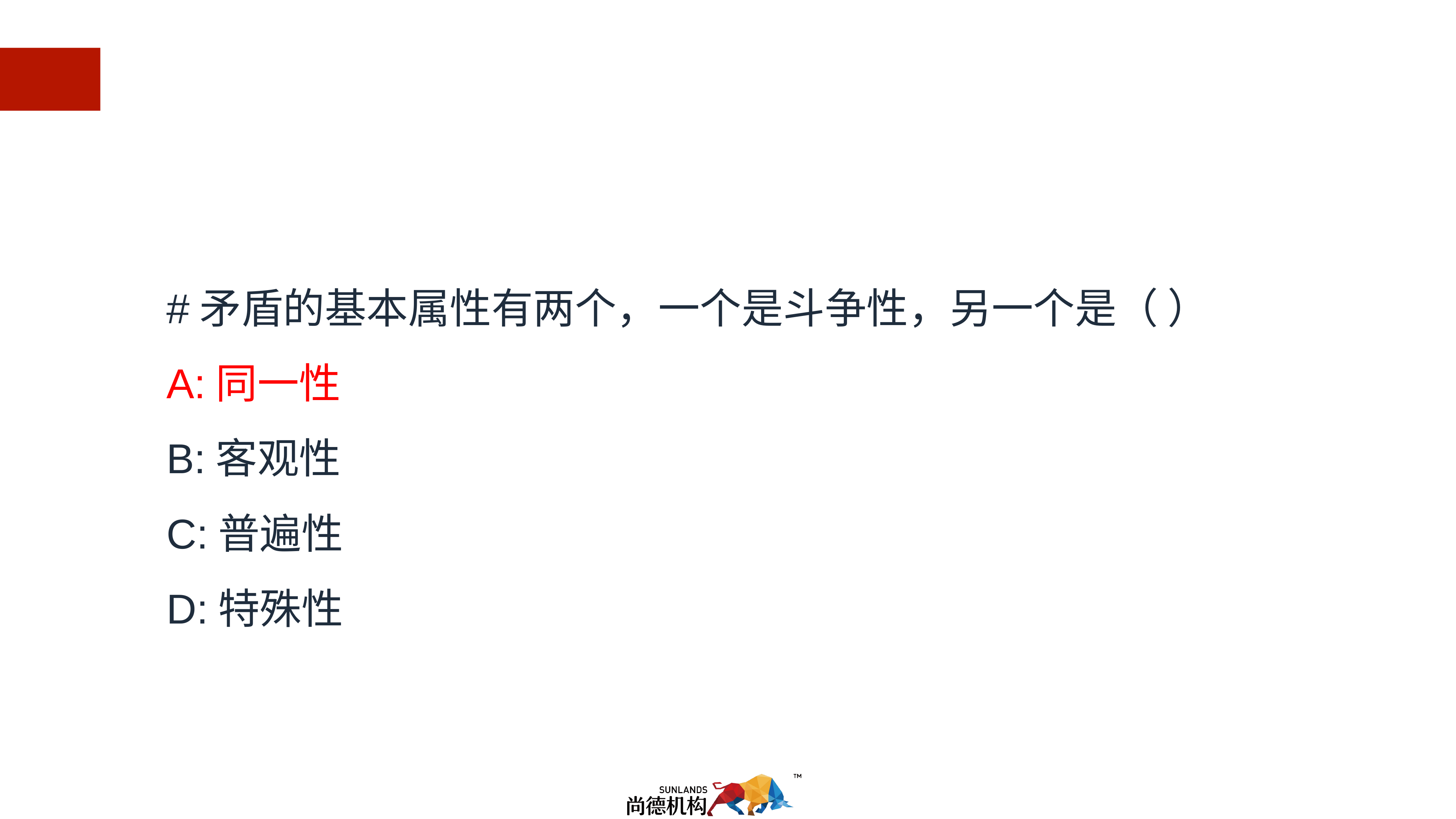

#矛盾的基本属性有两个，一个是斗争性，另一个是（ ）
A:同一性
B:客观性
C:普遍性
D:特殊性